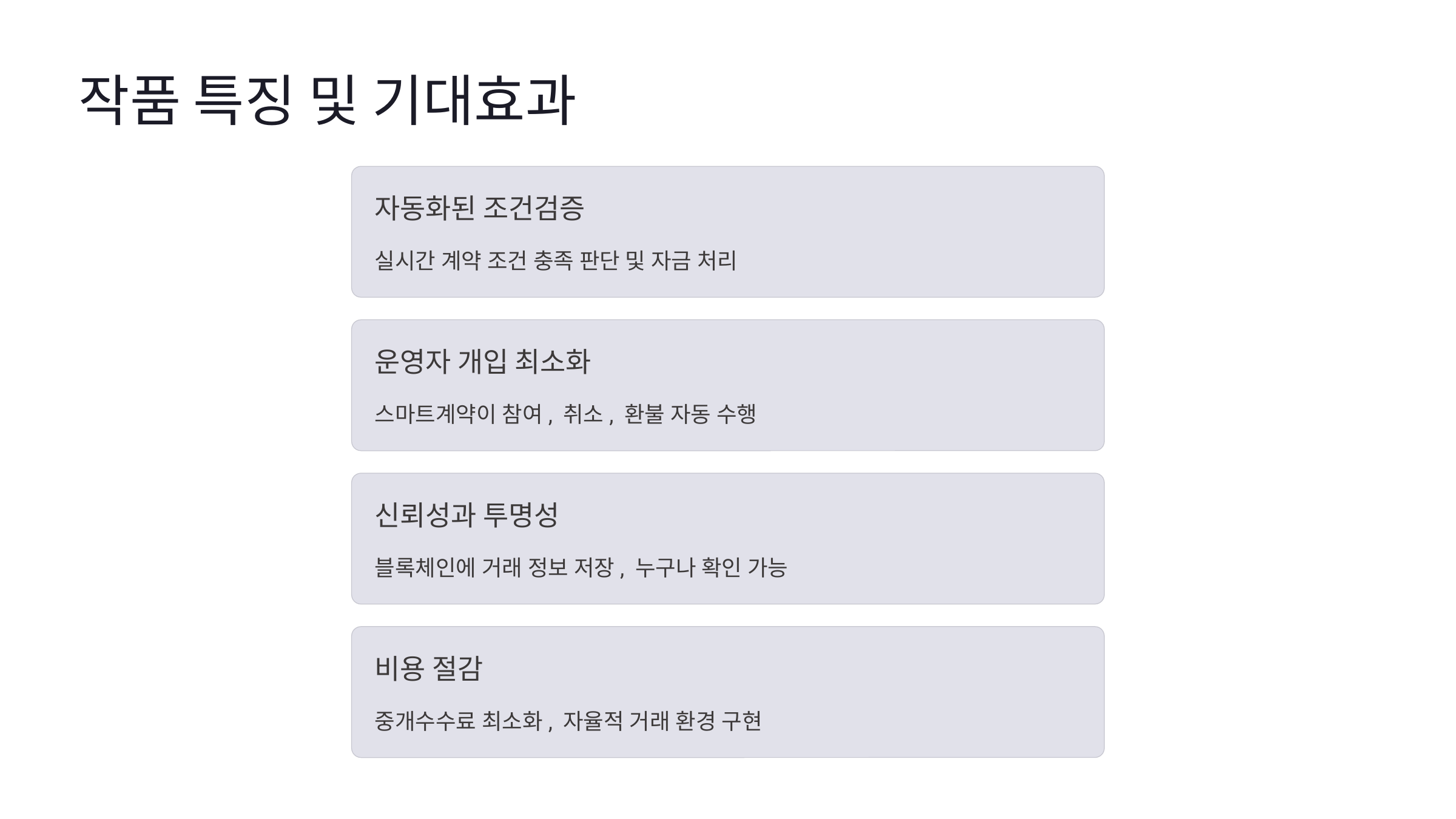

작품 특징 및 기대효과

자동화된 조건검증
실시간 계약 조건 충족 판단 및 자금 처리

운영자 개입 최소화
스마트계약이 참여, 취소, 환불 자동 수행

신뢰성과 투명성
블록체인에 거래 정보 저장, 누구나 확인 가능

비용 절감
중개수수료 최소화, 자율적 거래 환경 구현